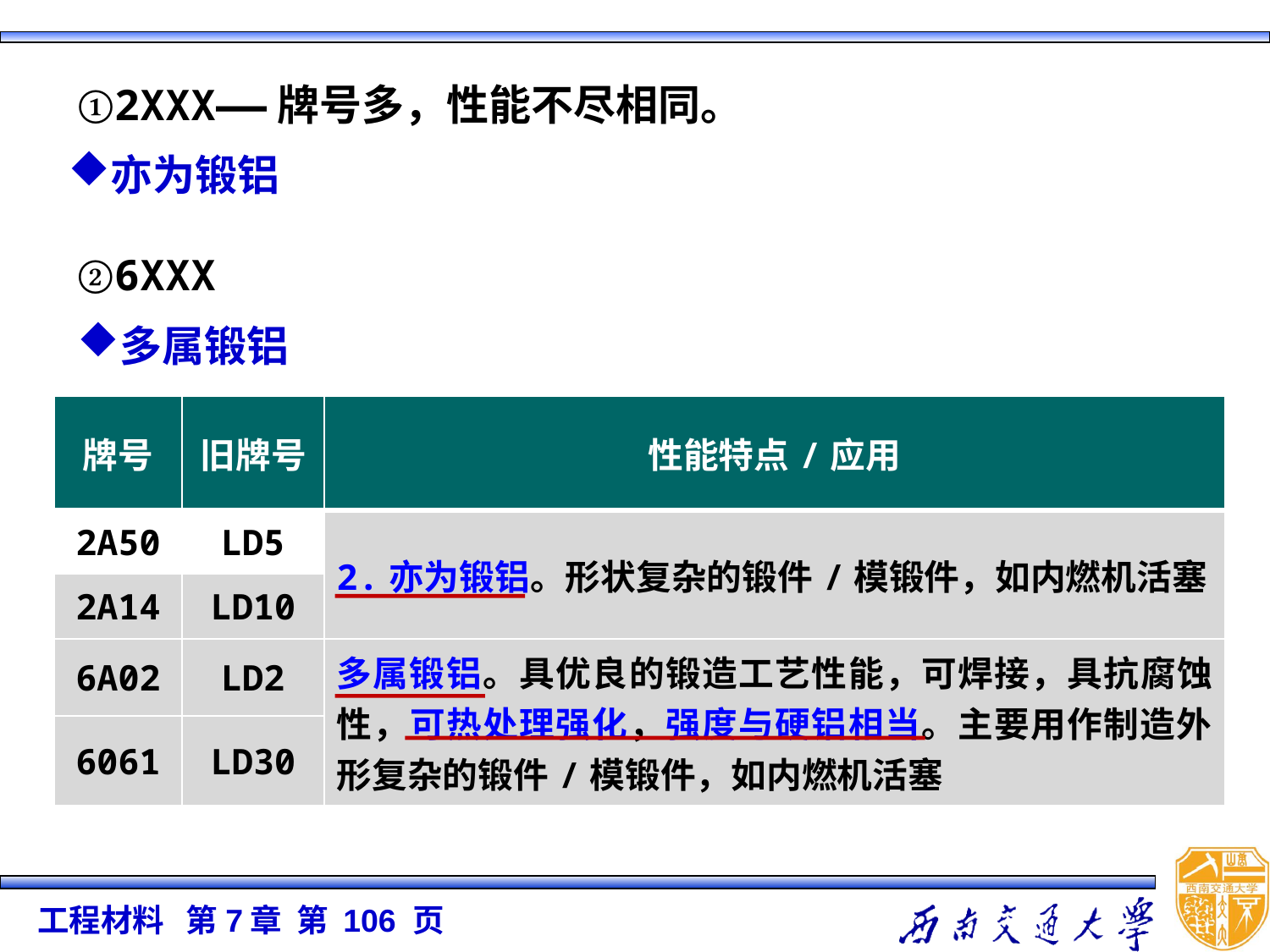

①2XXX——牌号多，性能不尽相同。
亦为锻铝
②6XXX
多属锻铝
| 牌号 | 旧牌号 | 性能特点/应用 |
| --- | --- | --- |
| 2A50 | LD5 | 2.亦为锻铝。形状复杂的锻件/模锻件，如内燃机活塞 |
| 2A14 | LD10 |  |
| 6A02 | LD2 | 多属锻铝。具优良的锻造工艺性能，可焊接，具抗腐蚀性，可热处理强化，强度与硬铝相当。主要用作制造外形复杂的锻件/模锻件，如内燃机活塞 |
| 6061 | LD30 |  |